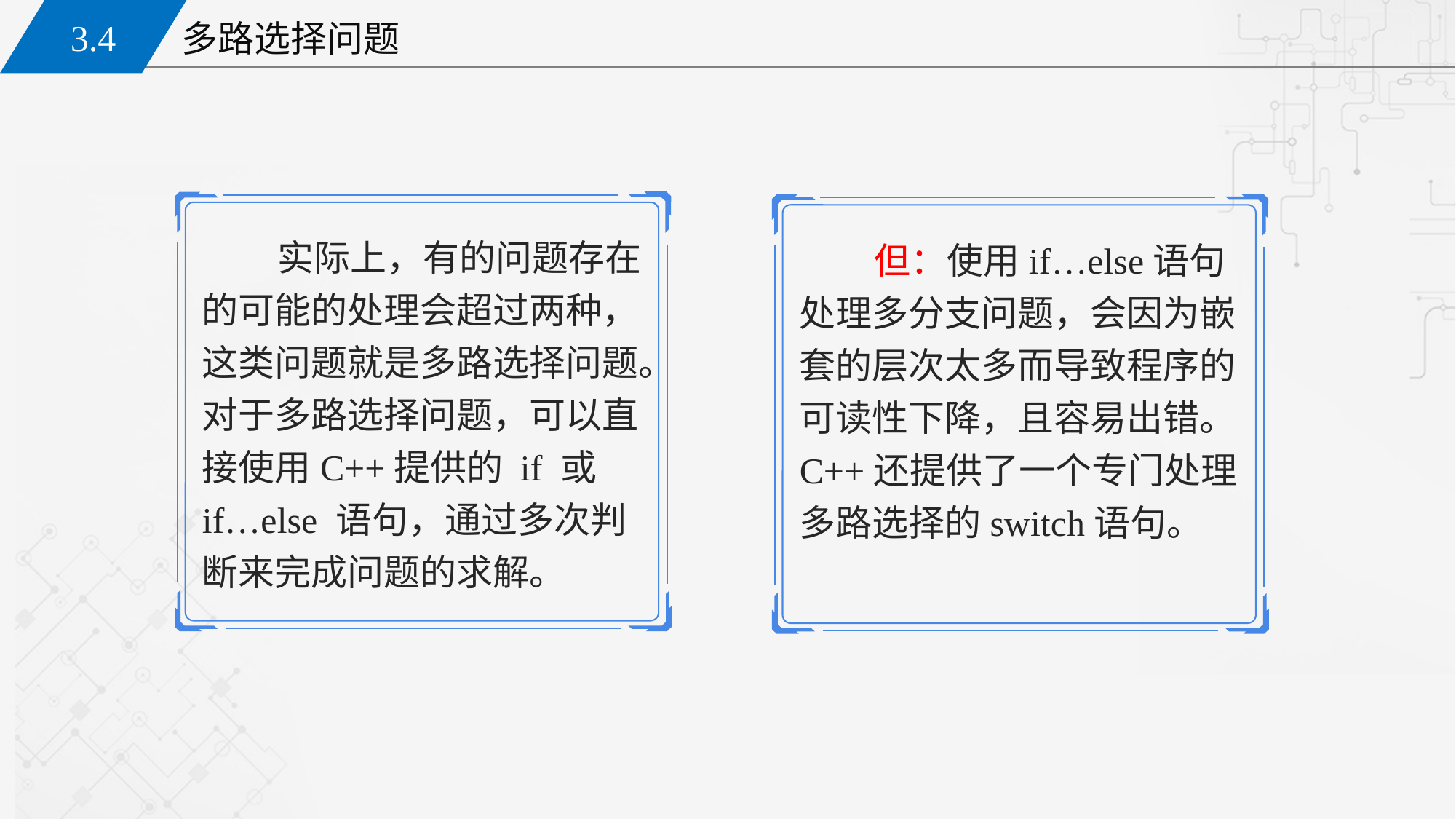

实际上，有的问题存在的可能的处理会超过两种，这类问题就是多路选择问题。对于多路选择问题，可以直接使用C++提供的 if 或if…else 语句，通过多次判断来完成问题的求解。
但：使用if…else语句处理多分支问题，会因为嵌套的层次太多而导致程序的可读性下降，且容易出错。C++还提供了一个专门处理多路选择的switch语句。